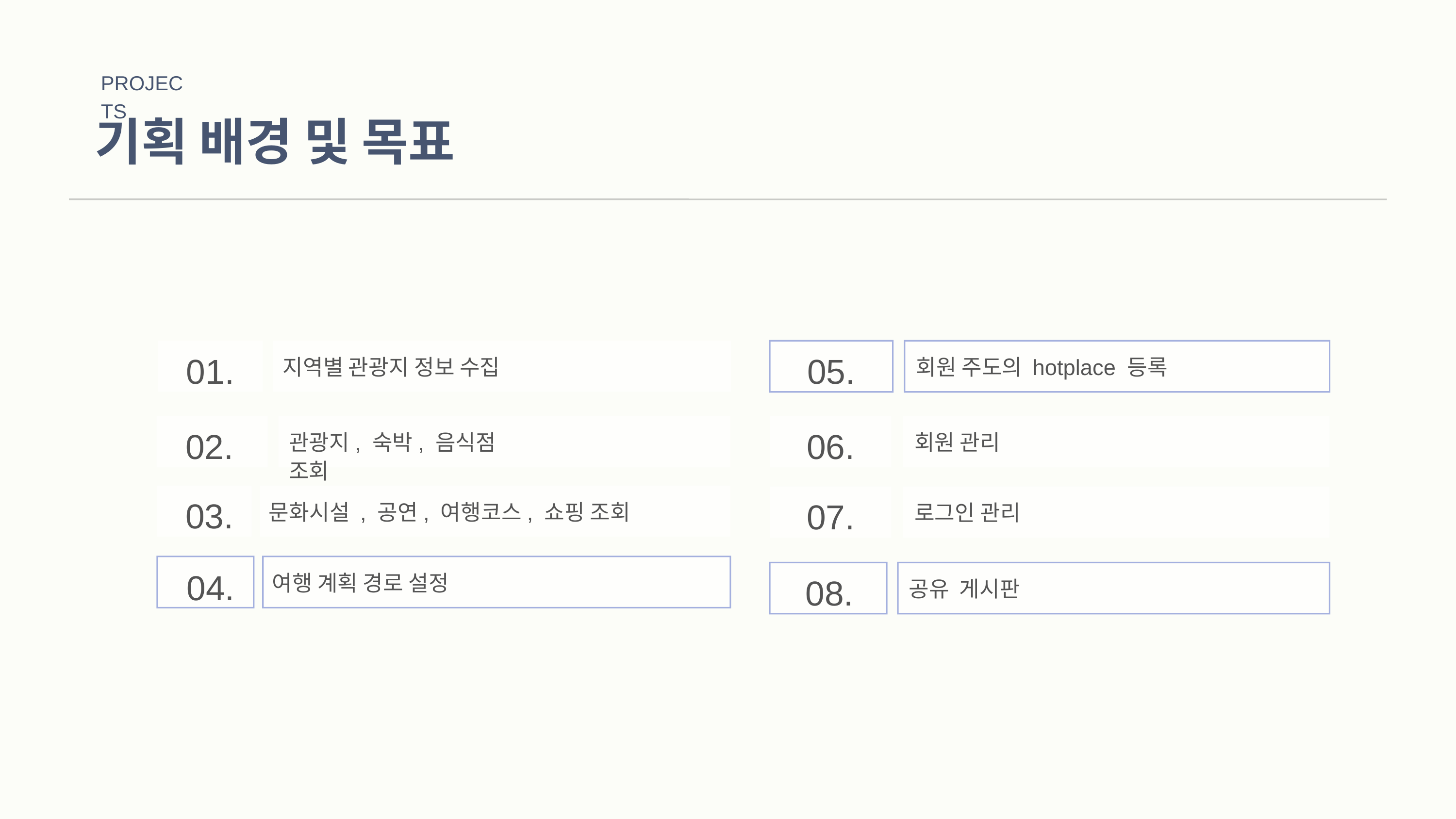

PROJECTS
기획 배경 및 목표

01.
05.
지역별 관광지 정보 수집
회원 주도의 hotplace 등록

02.
06.
관광지, 숙박, 음식점 조회
회원 관리

03.
07.
문화시설 , 공연, 여행코스, 쇼핑 조회
로그인 관리

04.
여행 계획 경로 설정

08.
공유  게시판